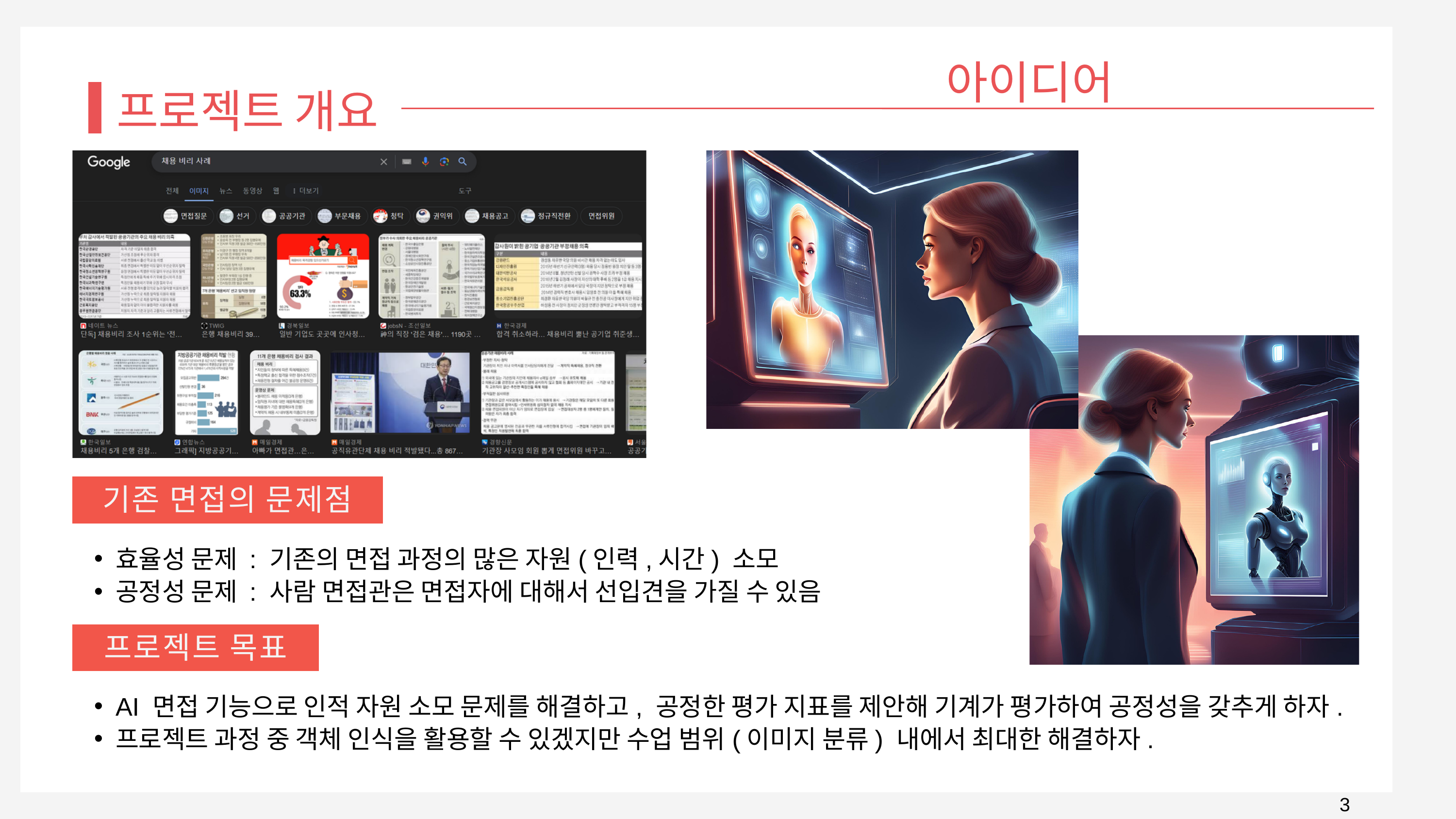

아이디어
프로젝트 개요

기존 면접의 문제점
효율성 문제 : 기존의 면접 과정의 많은 자원(인력,시간) 소모
공정성 문제 : 사람 면접관은 면접자에 대해서 선입견을 가질 수 있음

프로젝트 목표
AI 면접 기능으로 인적 자원 소모 문제를 해결하고, 공정한 평가 지표를 제안해 기계가 평가하여 공정성을 갖추게 하자.
프로젝트 과정 중 객체 인식을 활용할 수 있겠지만 수업 범위(이미지 분류) 내에서 최대한 해결하자.

3